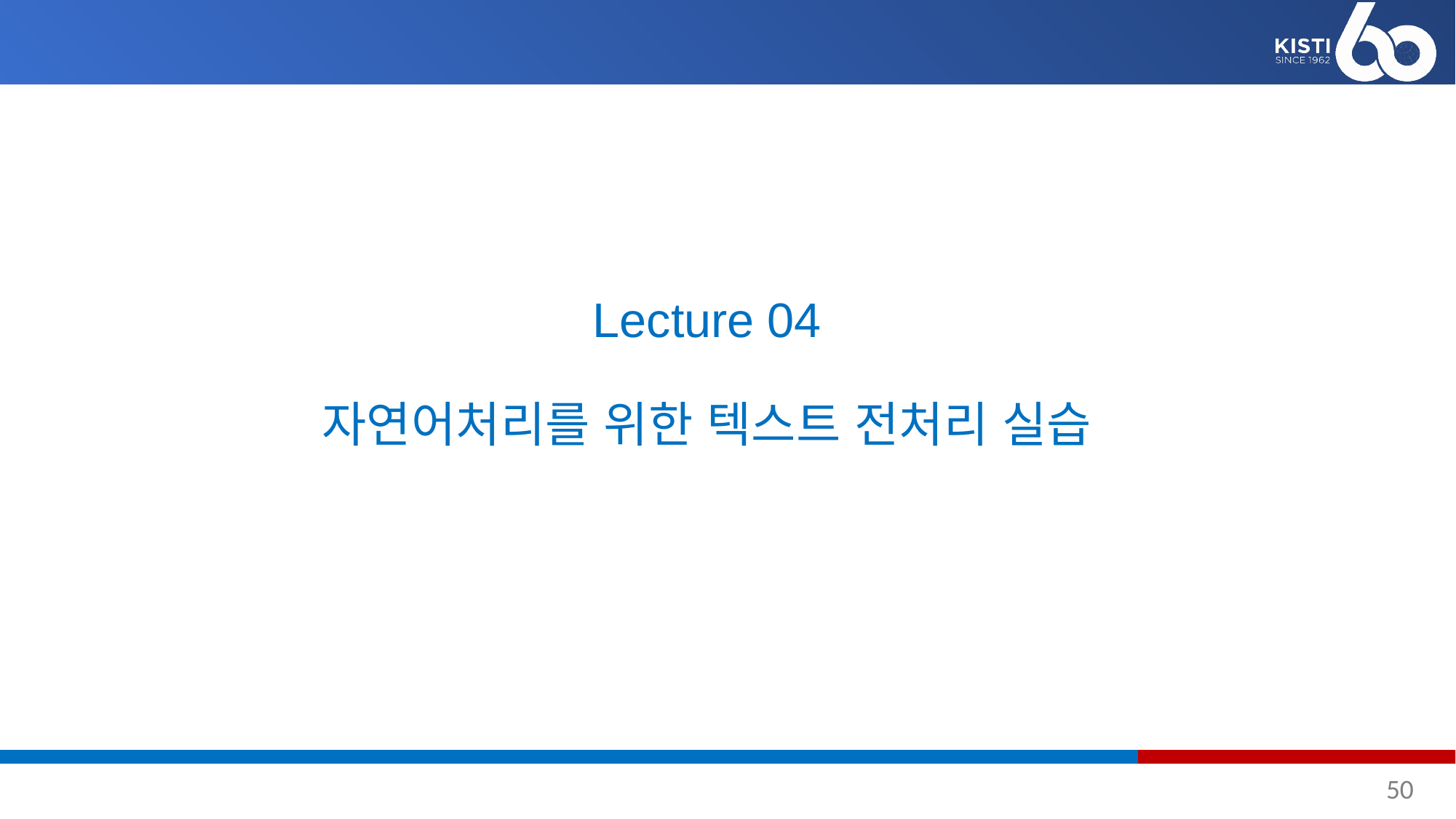

# Lecture 04 자연어처리를 위한 텍스트 전처리 실습
50